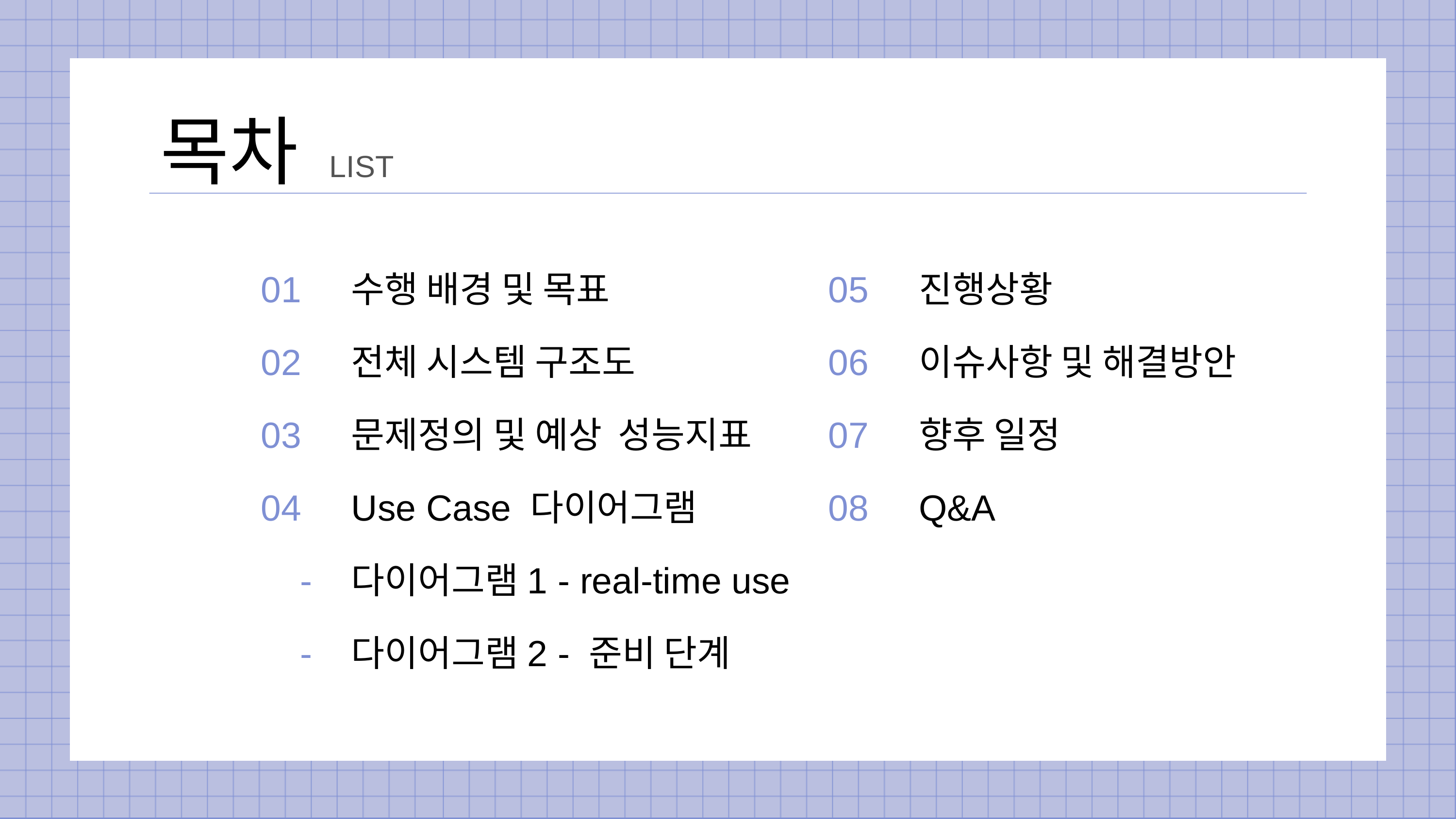

목차
LIST

01
02
03
04
-
-
수행 배경 및 목표
전체 시스템 구조도
문제정의 및 예상  성능지표
Use Case 다이어그램
다이어그램1 - real-time use
다이어그램2 - 준비 단계
05
06
07
08
진행상황
이슈사항 및 해결방안
향후 일정
Q&A